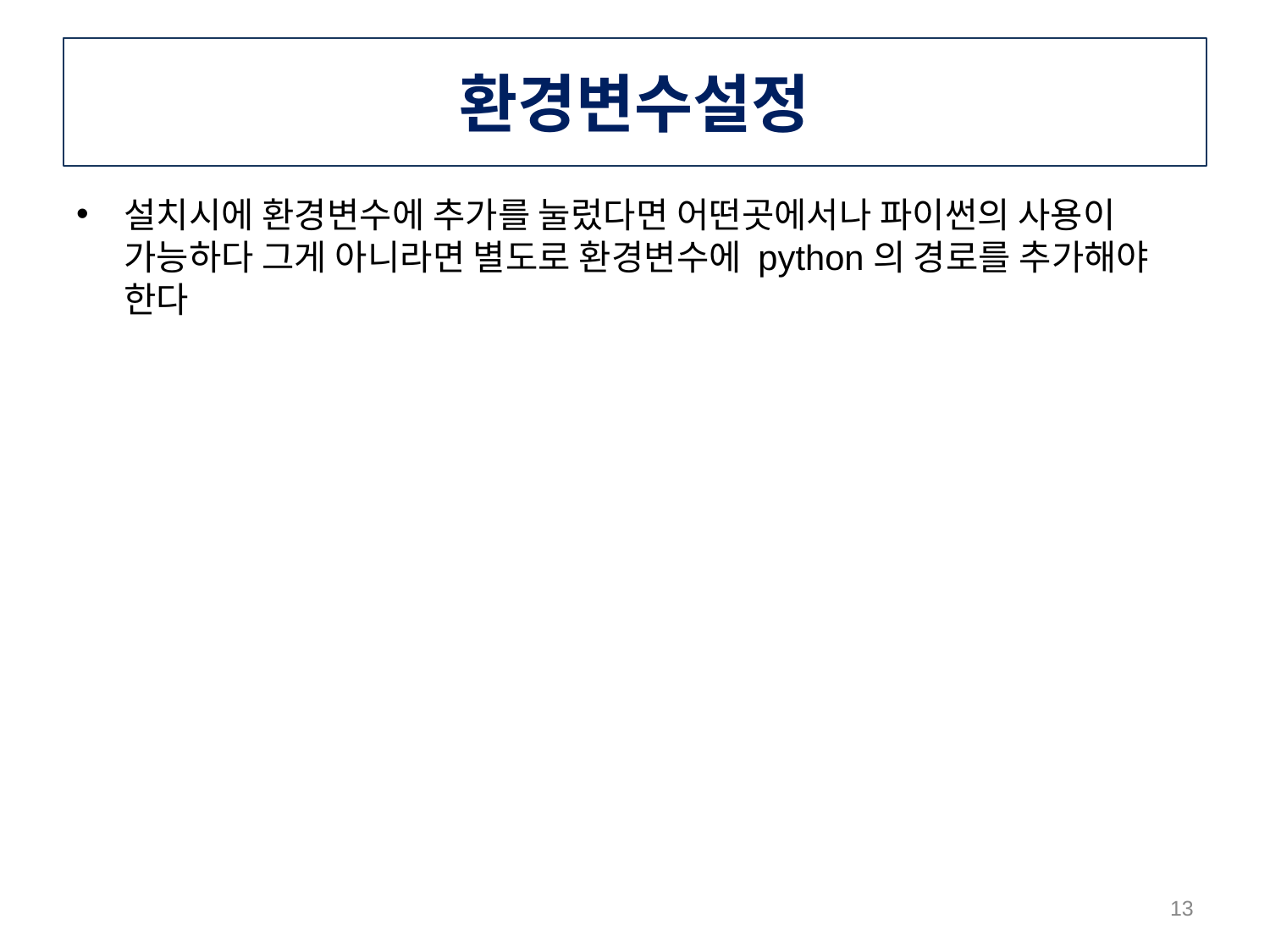

# 환경변수설정
설치시에 환경변수에 추가를 눌렀다면 어떤곳에서나 파이썬의 사용이 가능하다 그게 아니라면 별도로 환경변수에 python의 경로를 추가해야 한다

13